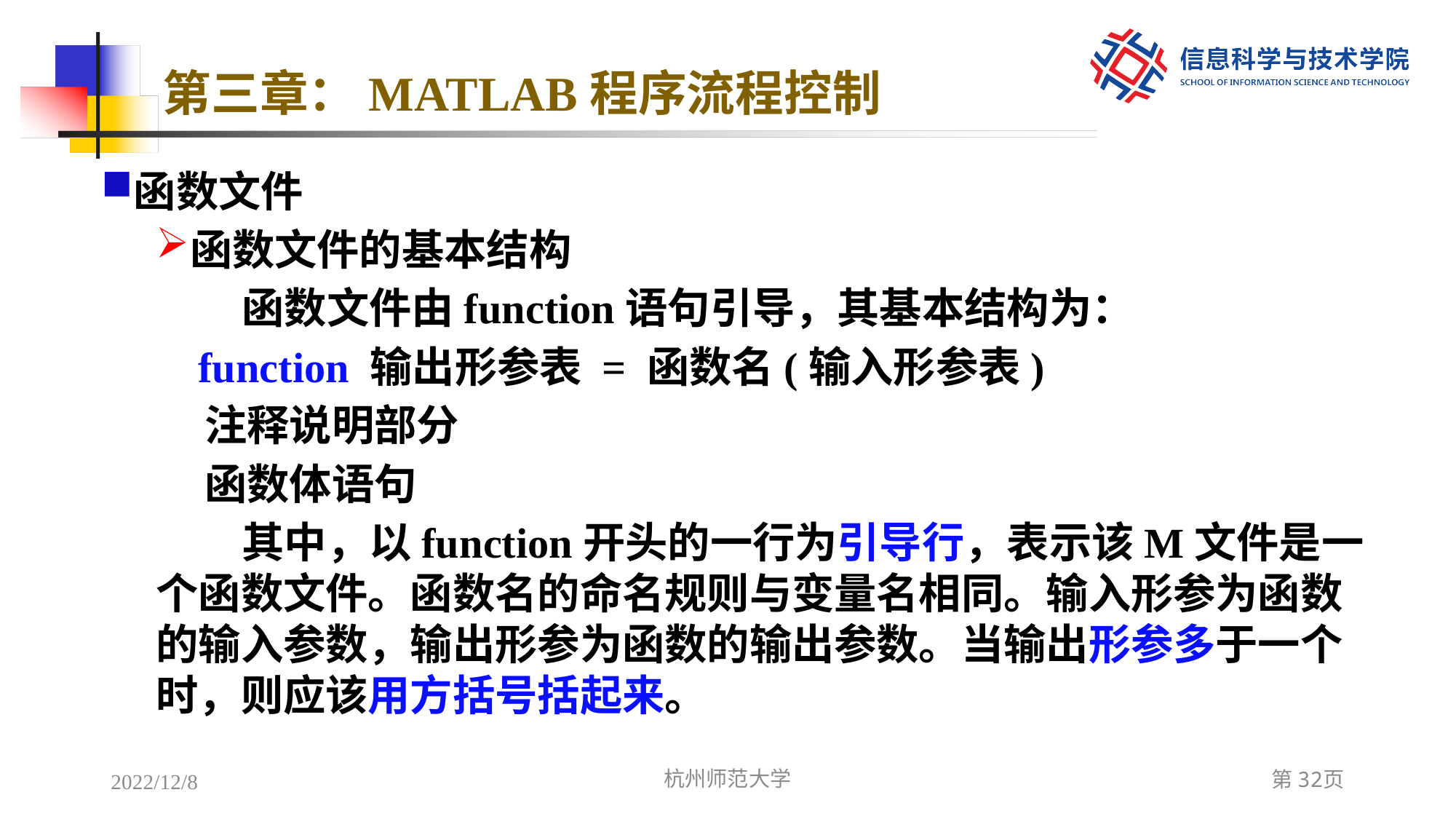

# 第三章：MATLAB程序流程控制
函数文件
函数文件的基本结构
函数文件由function语句引导，其基本结构为：
    function 输出形参表 = 函数名(输入形参表)
    注释说明部分
    函数体语句
其中，以function开头的一行为引导行，表示该M文件是一个函数文件。函数名的命名规则与变量名相同。输入形参为函数的输入参数，输出形参为函数的输出参数。当输出形参多于一个时，则应该用方括号括起来。

2022/12/8
杭州师范大学
第32页